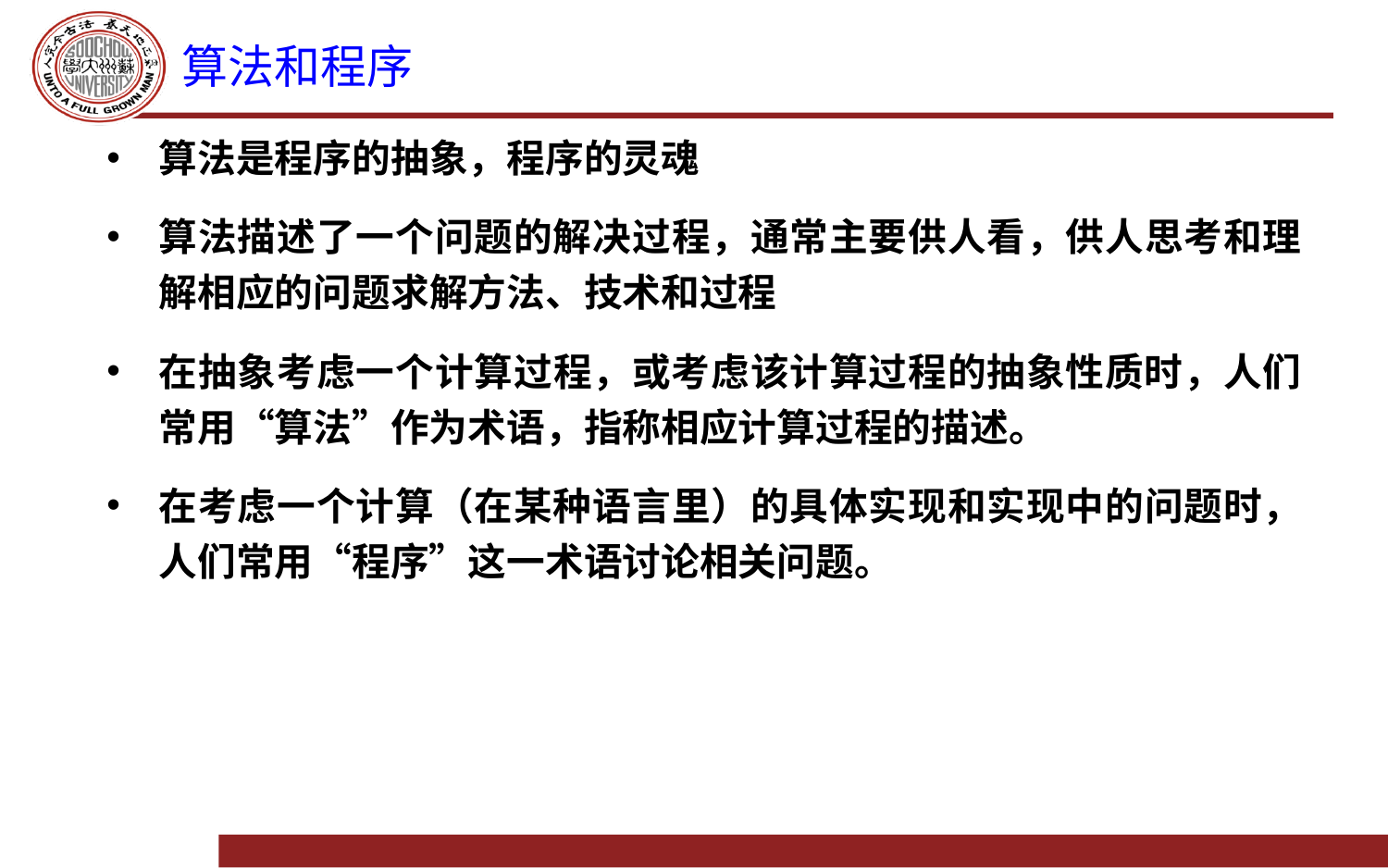

# 算法和程序
算法是程序的抽象，程序的灵魂
算法描述了一个问题的解决过程，通常主要供人看，供人思考和理解相应的问题求解方法、技术和过程
在抽象考虑一个计算过程，或考虑该计算过程的抽象性质时，人们常用“算法”作为术语，指称相应计算过程的描述。
在考虑一个计算（在某种语言里）的具体实现和实现中的问题时，人们常用“程序”这一术语讨论相关问题。